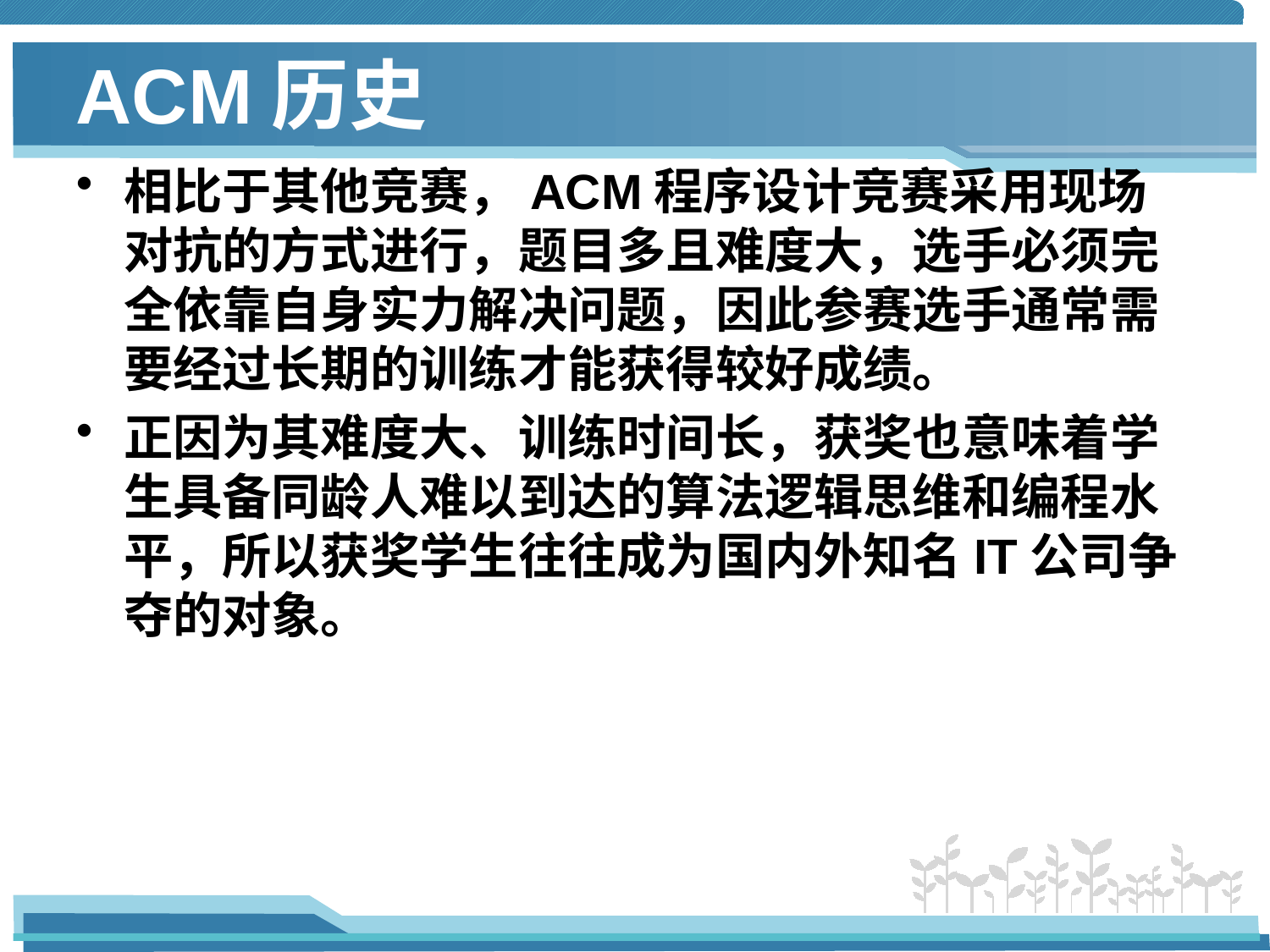

# ACM历史
相比于其他竞赛，ACM程序设计竞赛采用现场对抗的方式进行，题目多且难度大，选手必须完全依靠自身实力解决问题，因此参赛选手通常需要经过长期的训练才能获得较好成绩。
正因为其难度大、训练时间长，获奖也意味着学生具备同龄人难以到达的算法逻辑思维和编程水平，所以获奖学生往往成为国内外知名IT公司争夺的对象。